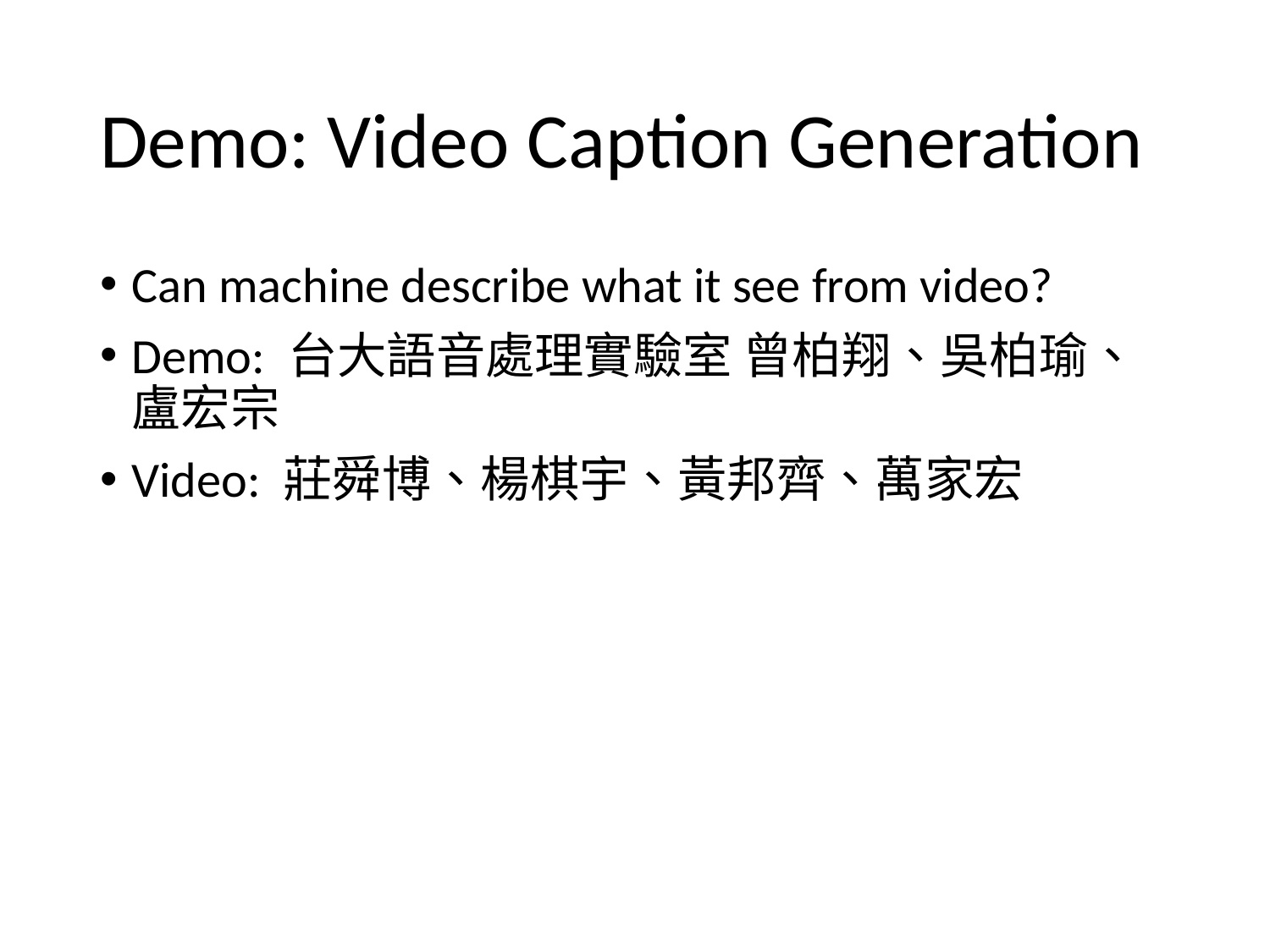

# Demo: Video Caption Generation
Can machine describe what it see from video?
Demo: 台大語音處理實驗室 曾柏翔、吳柏瑜、盧宏宗
Video: 莊舜博、楊棋宇、黃邦齊、萬家宏